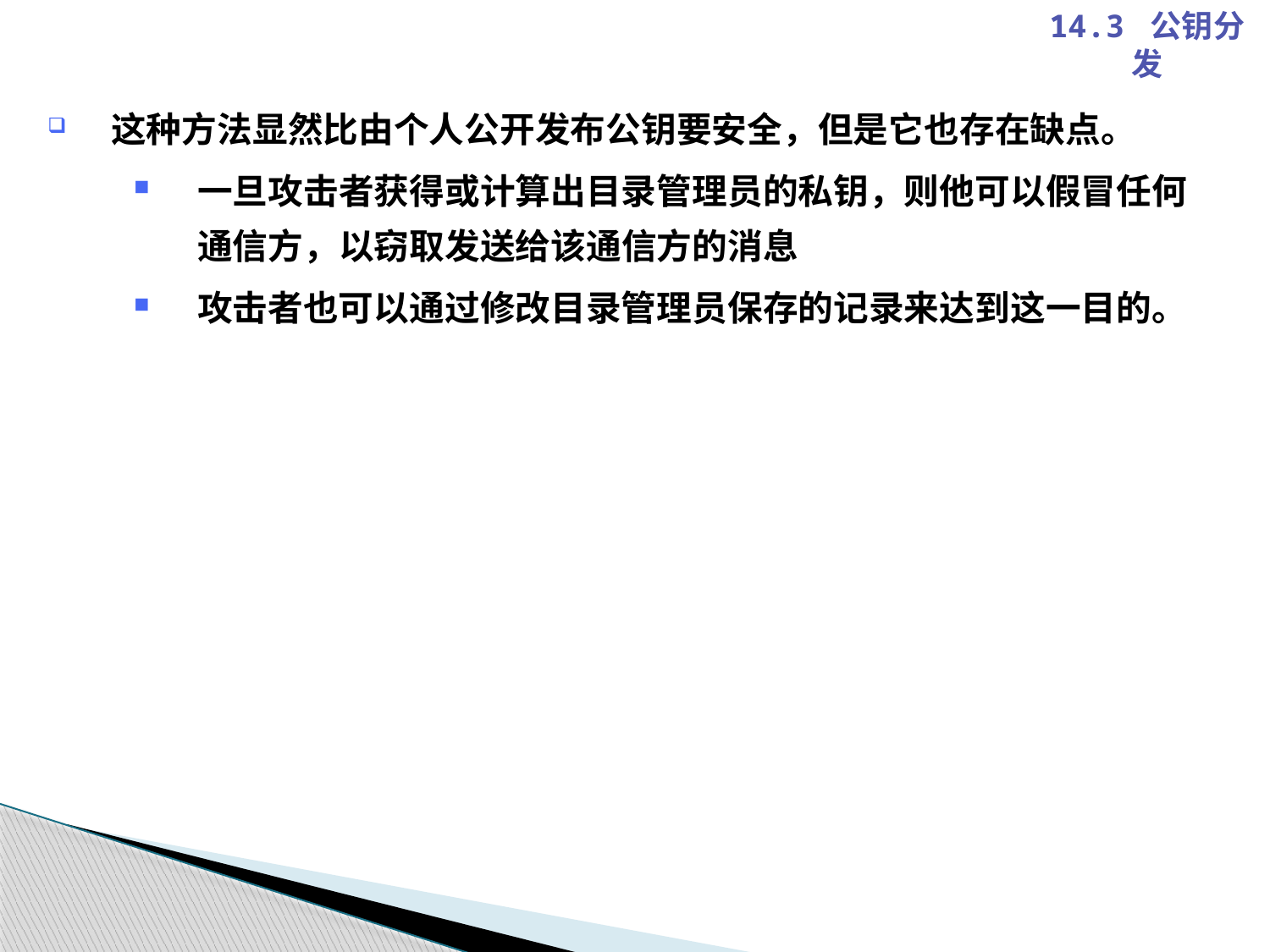

14.3 公钥分发
这种方法显然比由个人公开发布公钥要安全，但是它也存在缺点。
一旦攻击者获得或计算出目录管理员的私钥，则他可以假冒任何通信方，以窃取发送给该通信方的消息
攻击者也可以通过修改目录管理员保存的记录来达到这一目的。